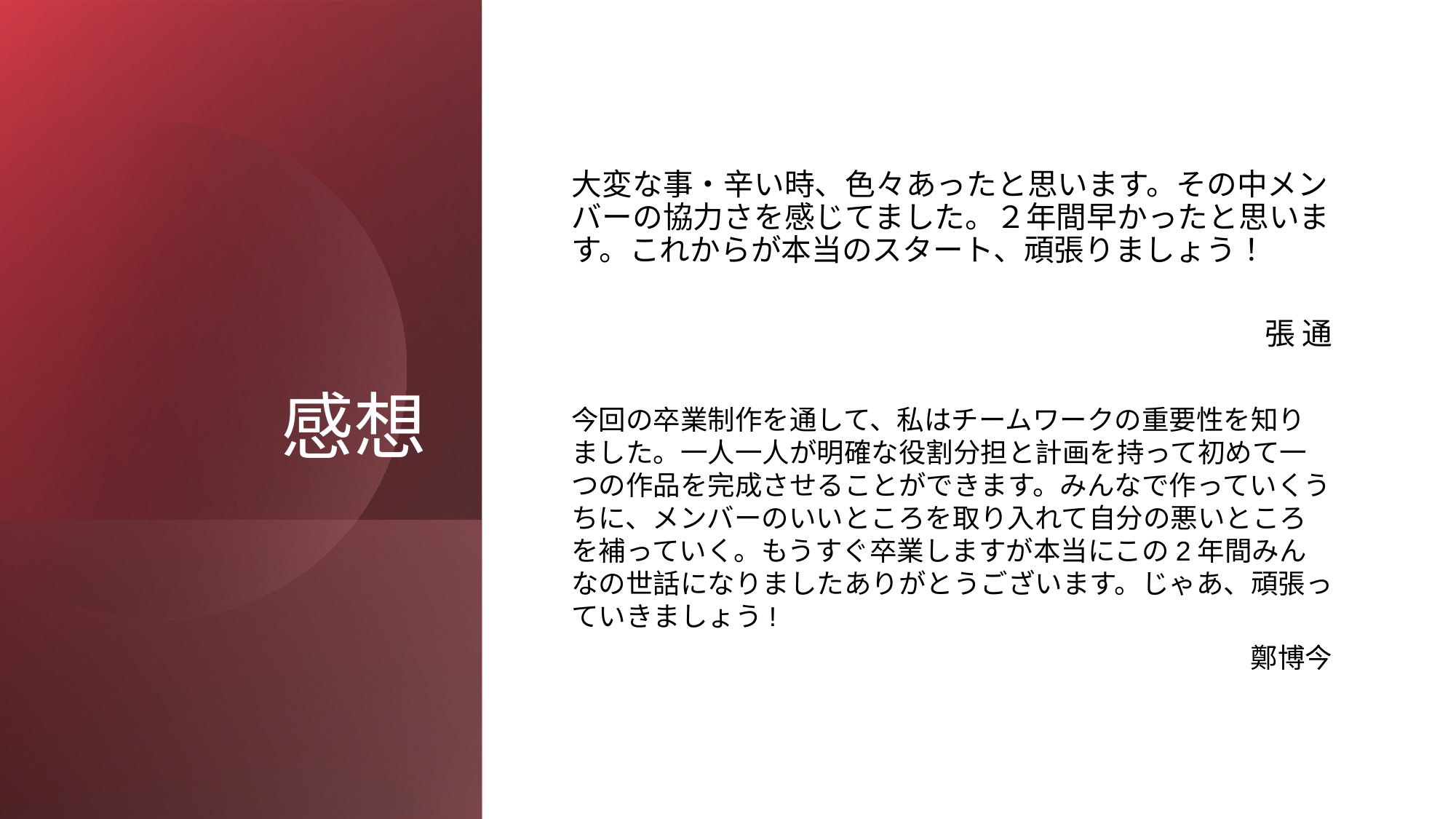

感想

大変な事・辛い時、色々あったと思います。その中メンバーの協力さを感じてました。２年間早かったと思います。これからが本当のスタート、頑張りましょう！

張 通

今回の卒業制作を通して、私はチームワークの重要性を知りました。一人一人が明確な役割分担と計画を持って初めて一つの作品を完成させることができます。みんなで作っていくうちに、メンバーのいいところを取り入れて自分の悪いところを補っていく。もうすぐ卒業しますが本当にこの2年間みんなの世話になりましたありがとうございます。じゃあ、頑張っていきましょう!
鄭博今